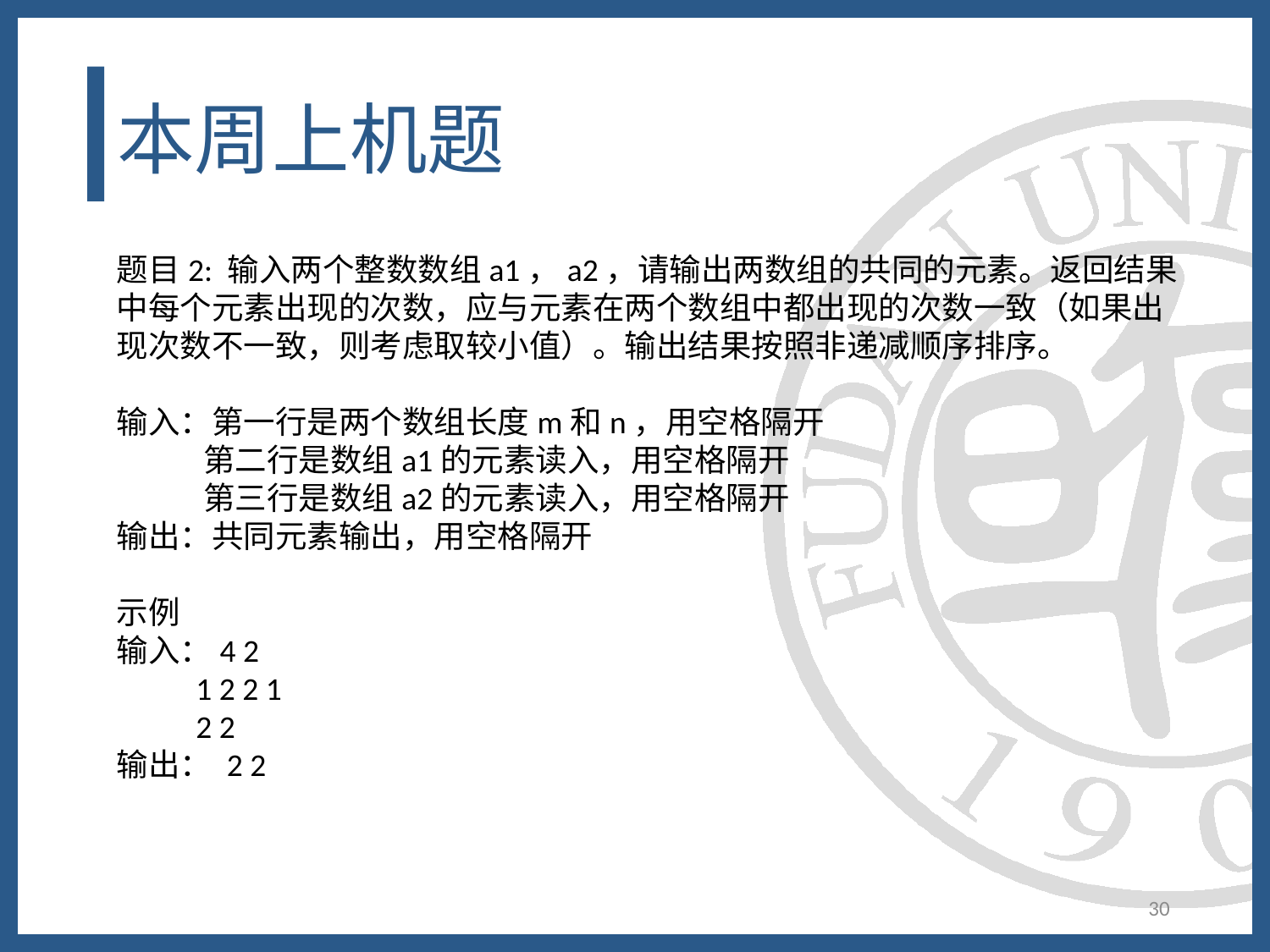

# 本周上机题
题目2: 输入两个整数数组a1，a2，请输出两数组的共同的元素。返回结果中每个元素出现的次数，应与元素在两个数组中都出现的次数一致（如果出现次数不一致，则考虑取较小值）。输出结果按照非递减顺序排序。

输入：第一行是两个数组长度m和n，用空格隔开
           第二行是数组a1的元素读入，用空格隔开
           第三行是数组a2的元素读入，用空格隔开
输出：共同元素输出，用空格隔开

示例
输入：4 2
           1 2 2 1
           2 2
输出： 2 2

30